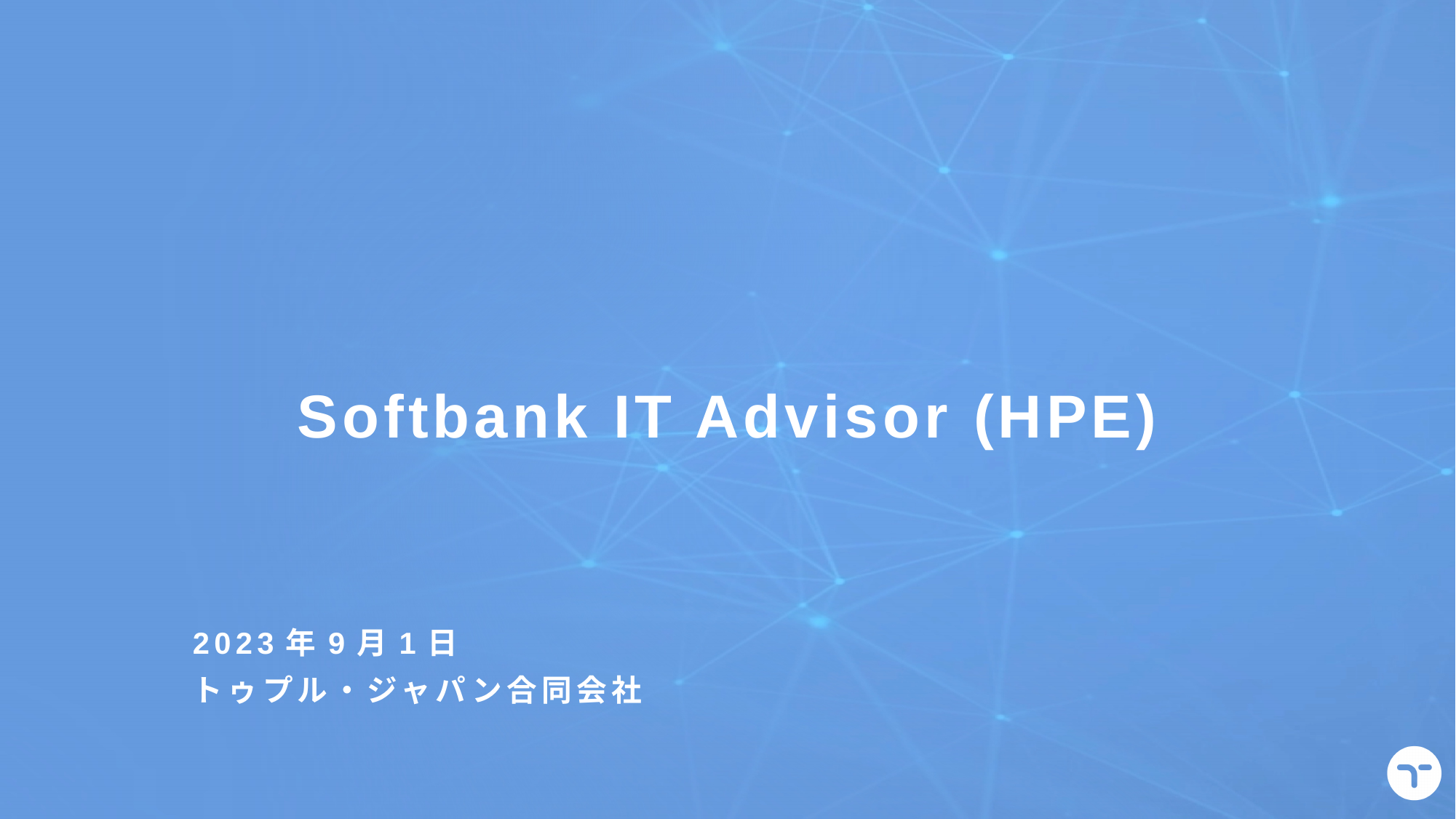

# Softbank IT Advisor (HPE)
2023年9月1日
トゥプル・ジャパン合同会社